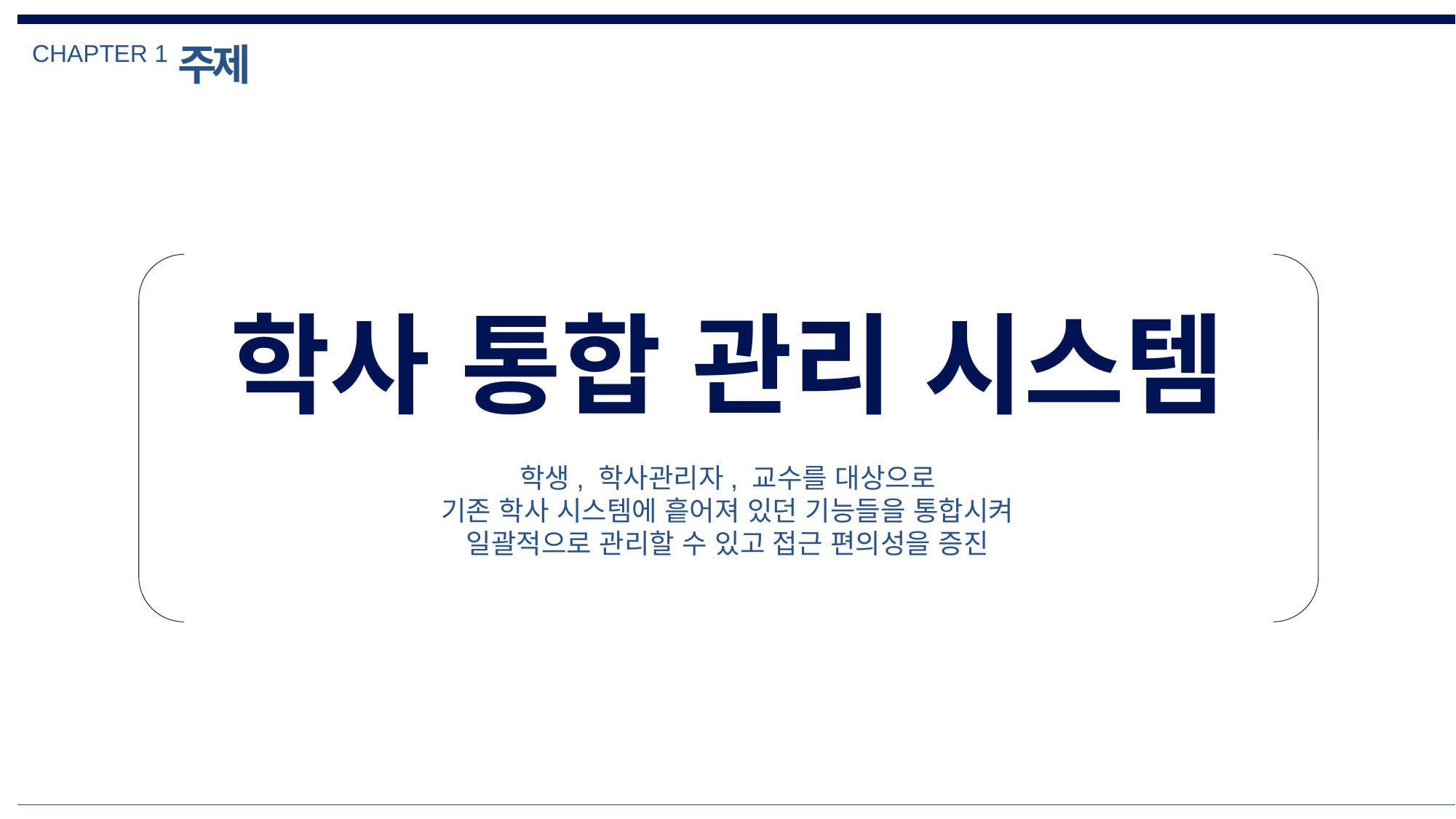

CHAPTER 1
주제

학사 통합 관리 시스템
학생, 학사관리자, 교수를 대상으로
기존 학사 시스템에 흩어져 있던 기능들을 통합시켜
일괄적으로 관리할 수 있고 접근 편의성을 증진